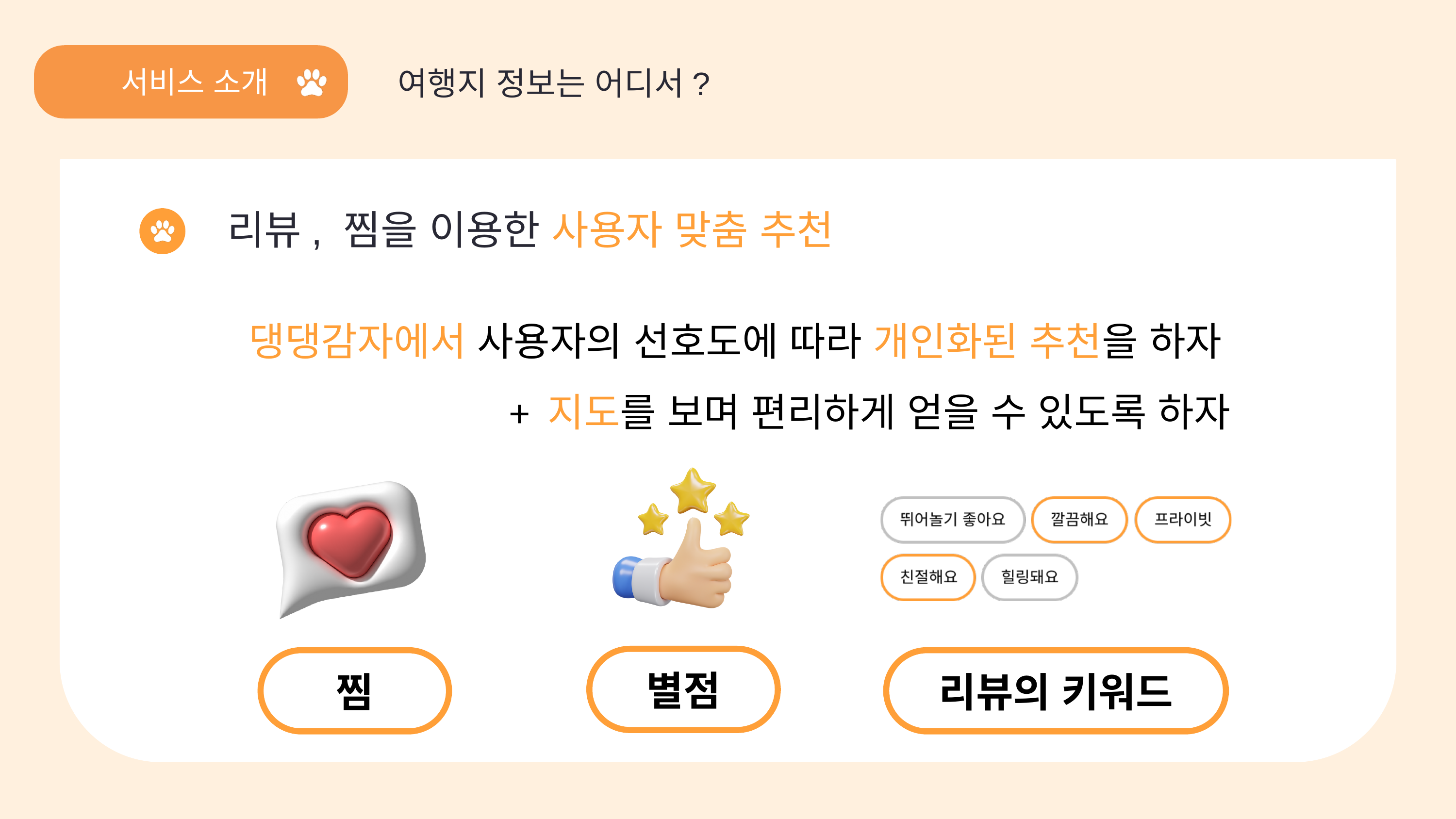

서비스 소개
팀원

여행지 정보는 어디서?

 리뷰, 찜을 이용한 사용자 맞춤 추천
댕댕감자에서 사용자의 선호도에 따라 개인화된 추천을 하자
			   + 지도를 보며 편리하게 얻을 수 있도록 하자

별점
찜
리뷰의 키워드